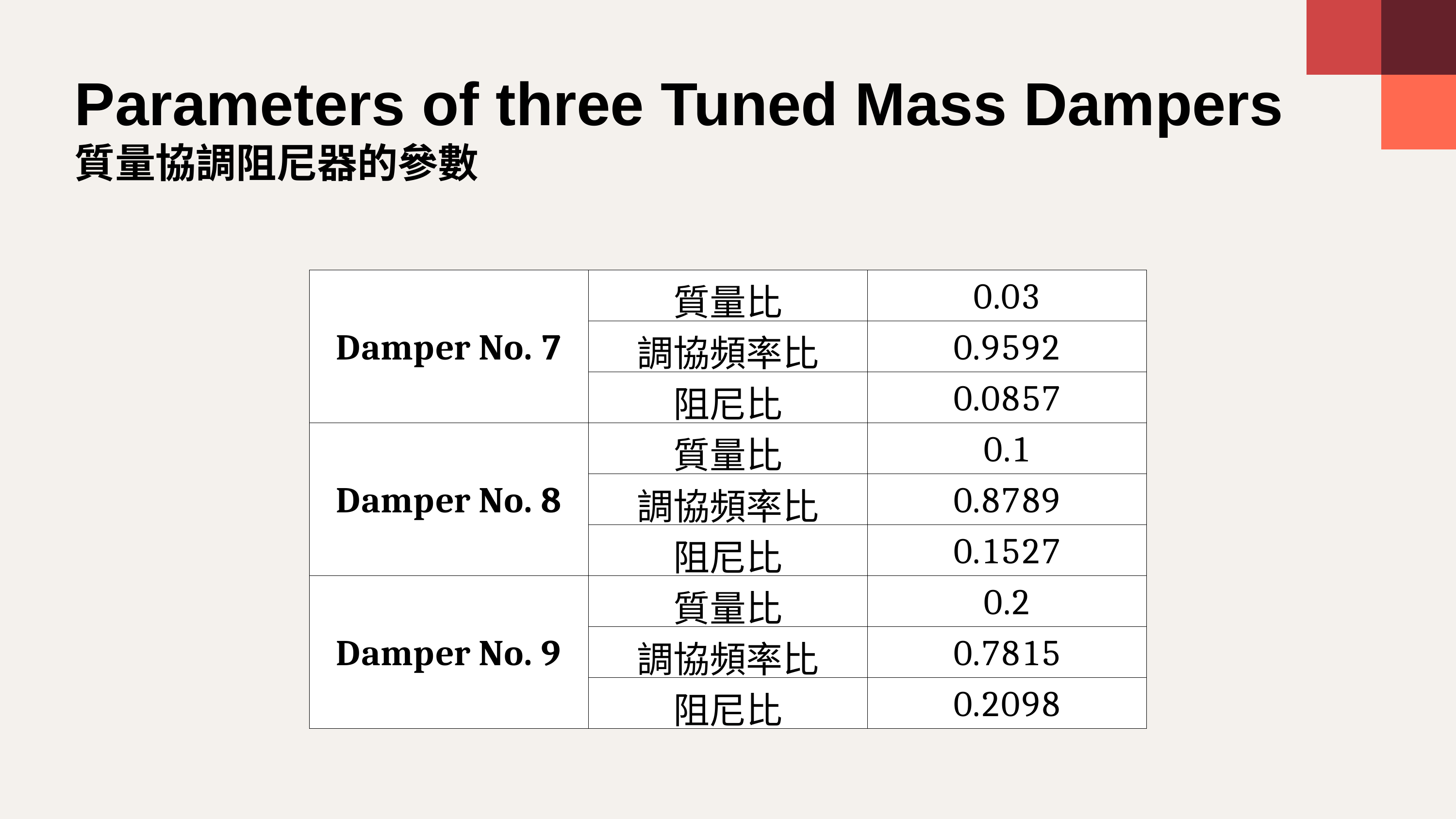

Parameters of three Tuned Mass Dampers
質量協調阻尼器的參數
| Damper No. 7 | 質量比 | 0.03 |
| --- | --- | --- |
|  | 調協頻率比 | 0.9592 |
|  | 阻尼比 | 0.0857 |
| Damper No. 8 | 質量比 | 0.1 |
|  | 調協頻率比 | 0.8789 |
|  | 阻尼比 | 0.1527 |
| Damper No. 9 | 質量比 | 0.2 |
|  | 調協頻率比 | 0.7815 |
|  | 阻尼比 | 0.2098 |
9